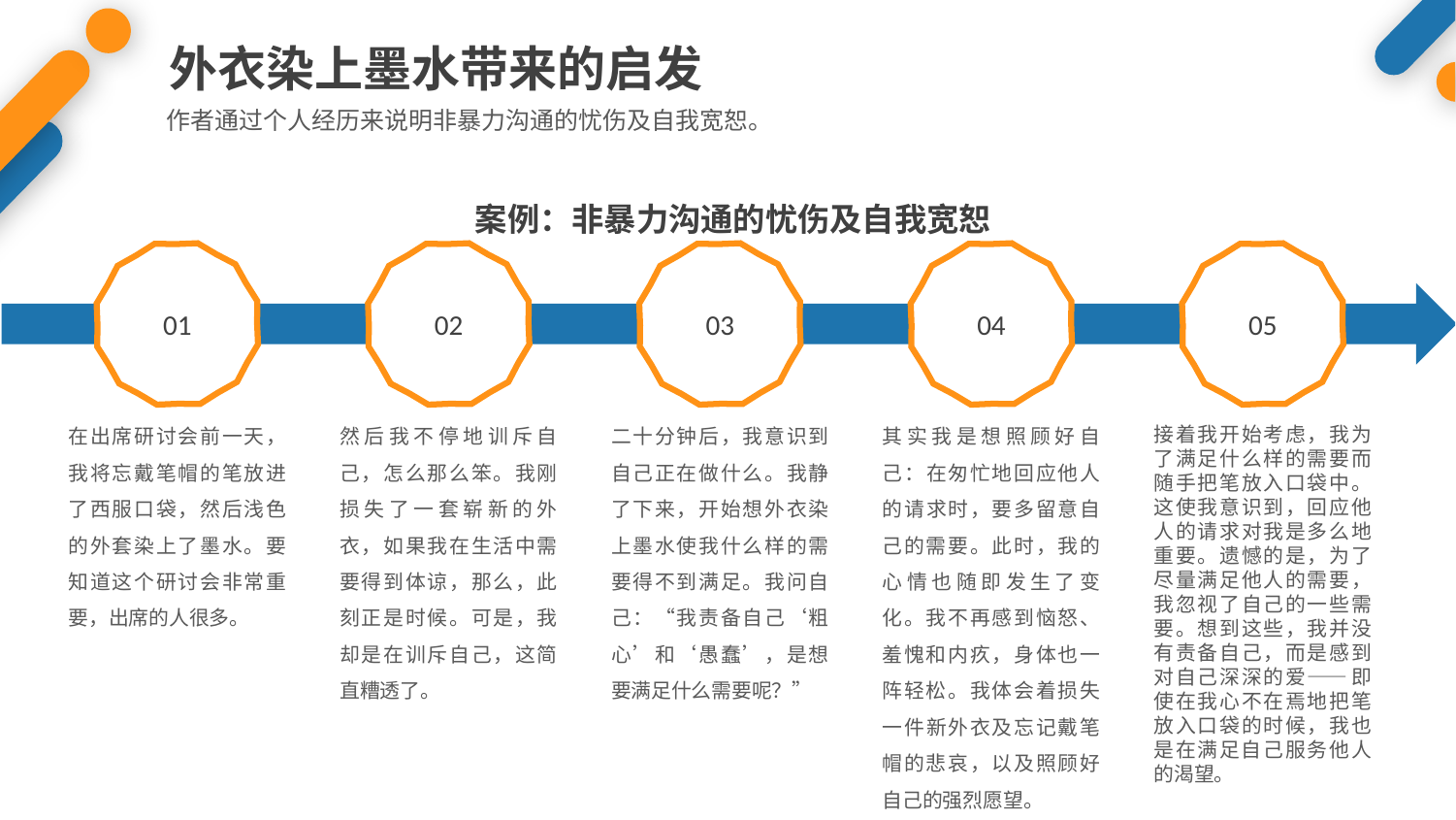

外衣染上墨水带来的启发
作者通过个人经历来说明非暴力沟通的忧伤及自我宽恕。
案例：非暴力沟通的忧伤及自我宽恕
01
02
03
04
05

在出席研讨会前一天，我将忘戴笔帽的笔放进了西服口袋，然后浅色的外套染上了墨水。要知道这个研讨会非常重要，出席的人很多。
然后我不停地训斥自己，怎么那么笨。我刚损失了一套崭新的外衣，如果我在生活中需要得到体谅，那么，此刻正是时候。可是，我却是在训斥自己，这简直糟透了。
二十分钟后，我意识到自己正在做什么。我静了下来，开始想外衣染上墨水使我什么样的需要得不到满足。我问自己：“我责备自己‘粗心’和‘愚蠢’，是想要满足什么需要呢？”
其实我是想照顾好自己：在匆忙地回应他人的请求时，要多留意自己的需要。此时，我的心情也随即发生了变化。我不再感到恼怒、羞愧和内疚，身体也一阵轻松。我体会着损失一件新外衣及忘记戴笔帽的悲哀，以及照顾好自己的强烈愿望。
接着我开始考虑，我为了满足什么样的需要而随手把笔放入口袋中。这使我意识到，回应他人的请求对我是多么地重要。遗憾的是，为了尽量满足他人的需要，我忽视了自己的一些需要。想到这些，我并没有责备自己，而是感到对自己深深的爱——即使在我心不在焉地把笔放入口袋的时候，我也是在满足自己服务他人的渴望。